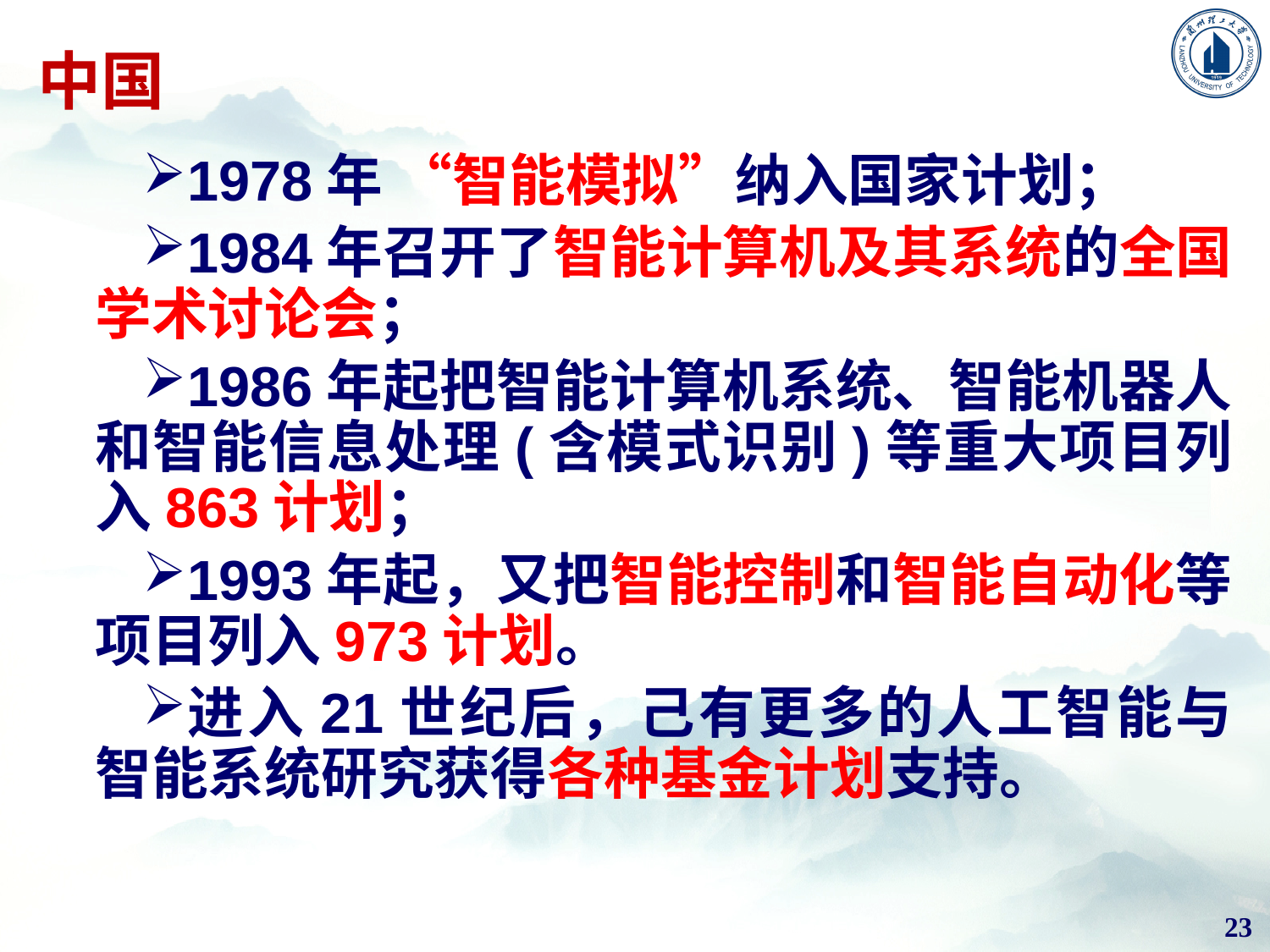

# 中国
1978年 “智能模拟”纳入国家计划；
1984年召开了智能计算机及其系统的全国学术讨论会；
1986年起把智能计算机系统、智能机器人和智能信息处理(含模式识别)等重大项目列入863计划；
1993年起，又把智能控制和智能自动化等项目列入973计划。
进入21世纪后，己有更多的人工智能与智能系统研究获得各种基金计划支持。
23